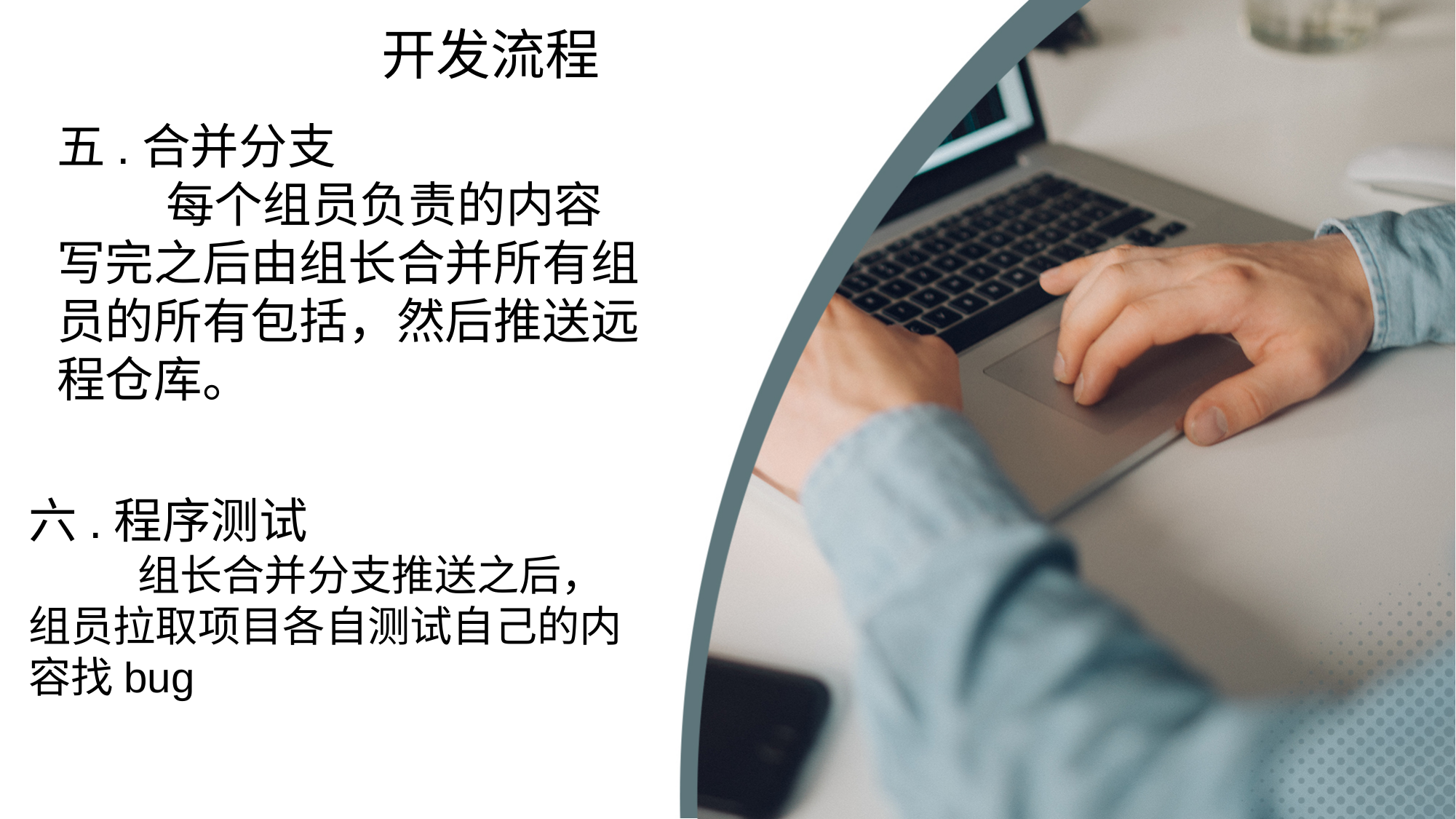

开发流程
五.合并分支
	每个组员负责的内容写完之后由组长合并所有组员的所有包括，然后推送远程仓库。
六.程序测试
	组长合并分支推送之后，组员拉取项目各自测试自己的内容找bug